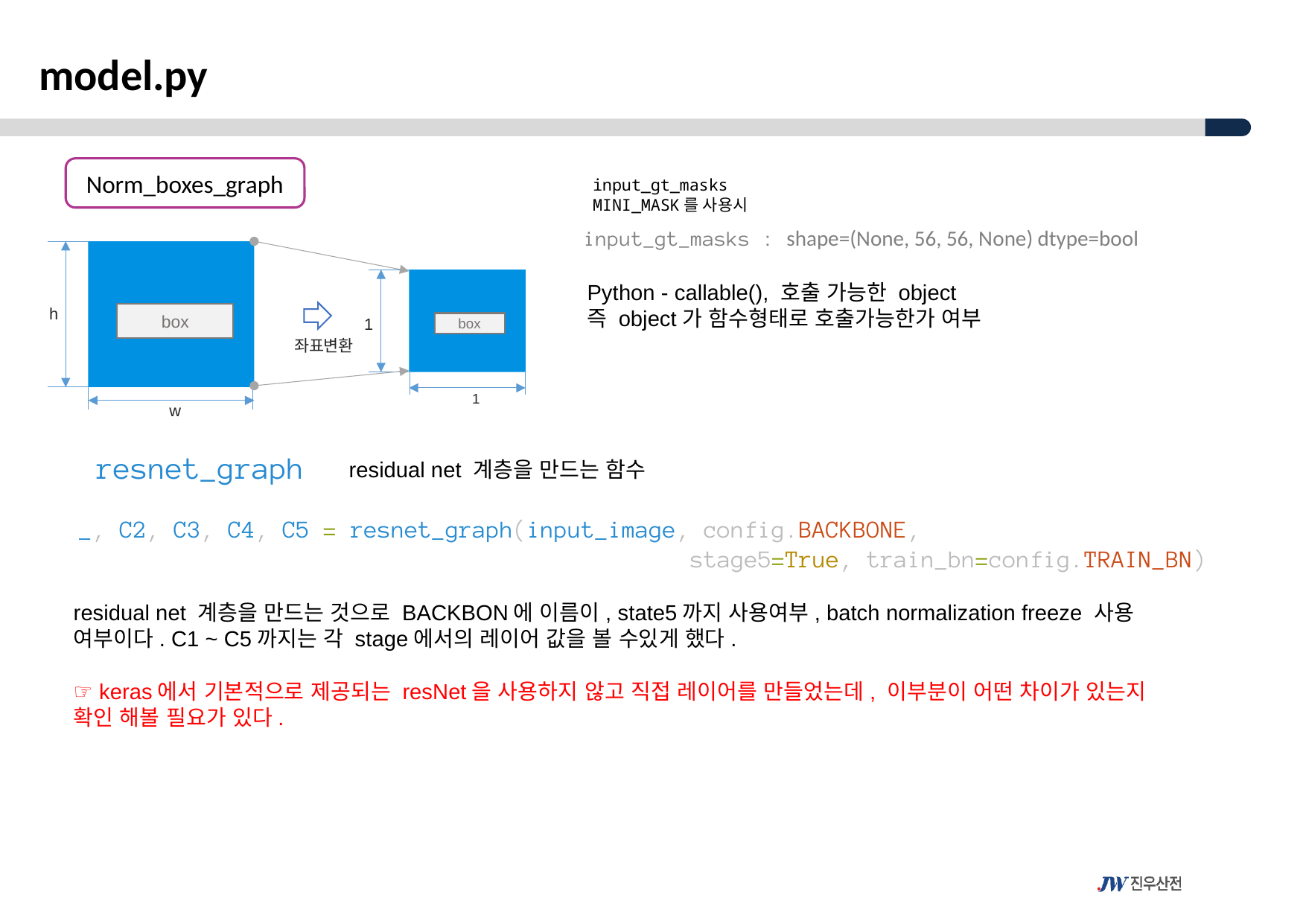

model.py
Norm_boxes_graph
input_gt_masks
MINI_MASK를 사용시
input_gt_masks : shape=(None, 56, 56, None) dtype=bool

Python - callable(), 호출 가능한 object
즉 object가 함수형태로 호출가능한가 여부

h
box
box
1
좌표변환
1
w
resnet_graph
residual net 계층을 만드는 함수
_, C2, C3, C4, C5 = resnet_graph(input_image, config.BACKBONE,
                                             stage5=True, train_bn=config.TRAIN_BN)
residual net 계층을 만드는 것으로 BACKBON에 이름이, state5까지 사용여부, batch normalization freeze 사용 여부이다. C1 ~ C5까지는 각 stage에서의 레이어 값을 볼 수있게 했다.
☞ keras에서 기본적으로 제공되는 resNet을 사용하지 않고 직접 레이어를 만들었는데, 이부분이 어떤 차이가 있는지 확인 해볼 필요가 있다.